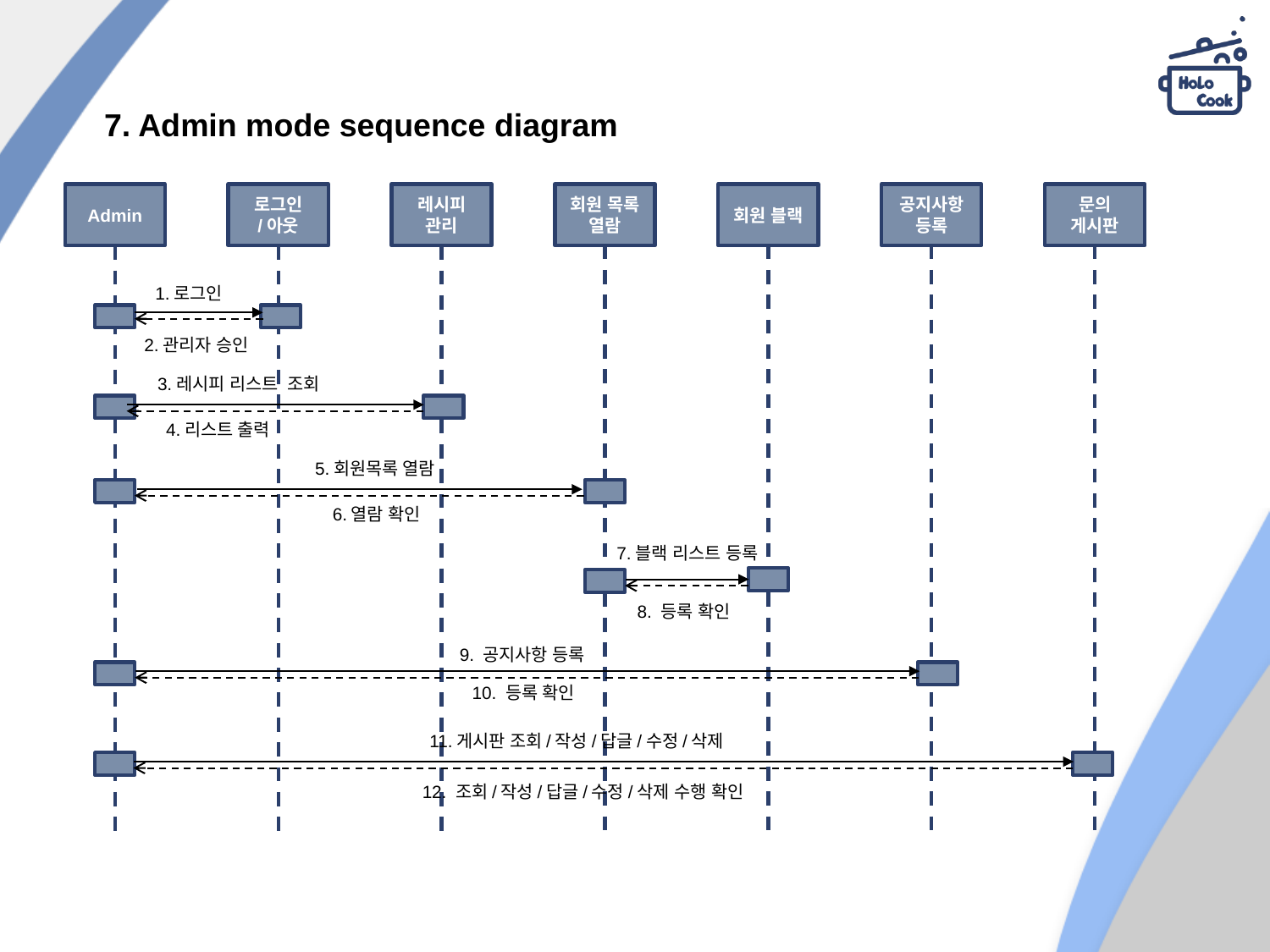

# 7. Admin mode sequence diagram
Admin
로그인
/아웃
레시피
관리
회원 목록 열람
회원 블랙
공지사항
등록
문의
게시판
1.로그인

2.관리자 승인
3.레시피 리스트  조회

4.리스트 출력

5.회원목록 열람

6.열람 확인

7.블랙 리스트 등록

8. 등록 확인

9. 공지사항 등록

10. 등록 확인

11.게시판 조회/작성/답글/수정/삭제

12. 조회/작성/답글/수정/삭제 수행 확인